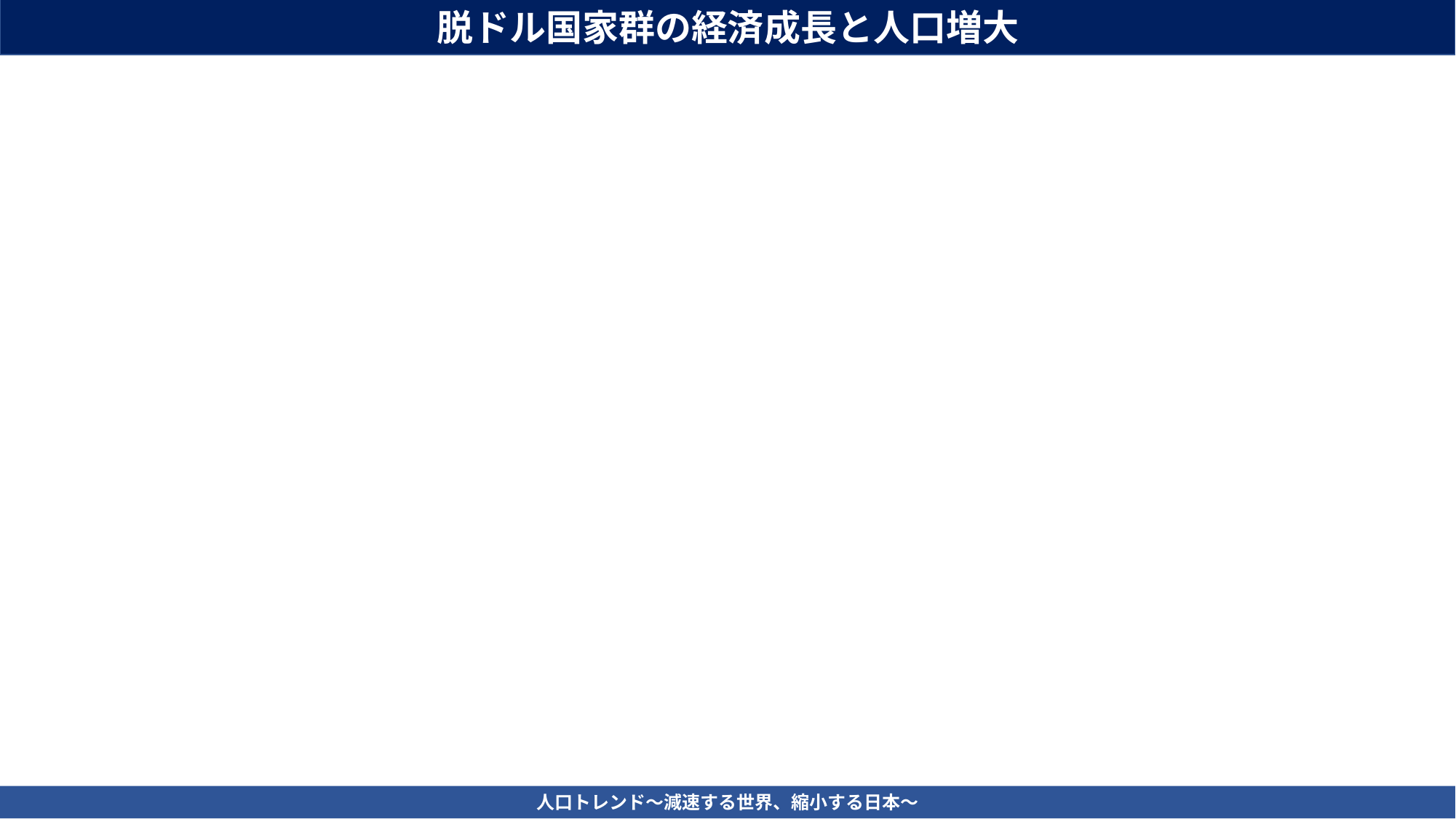

脱ドル国家群の経済成長と人口増大
人口トレンド～減速する世界、縮小する日本～